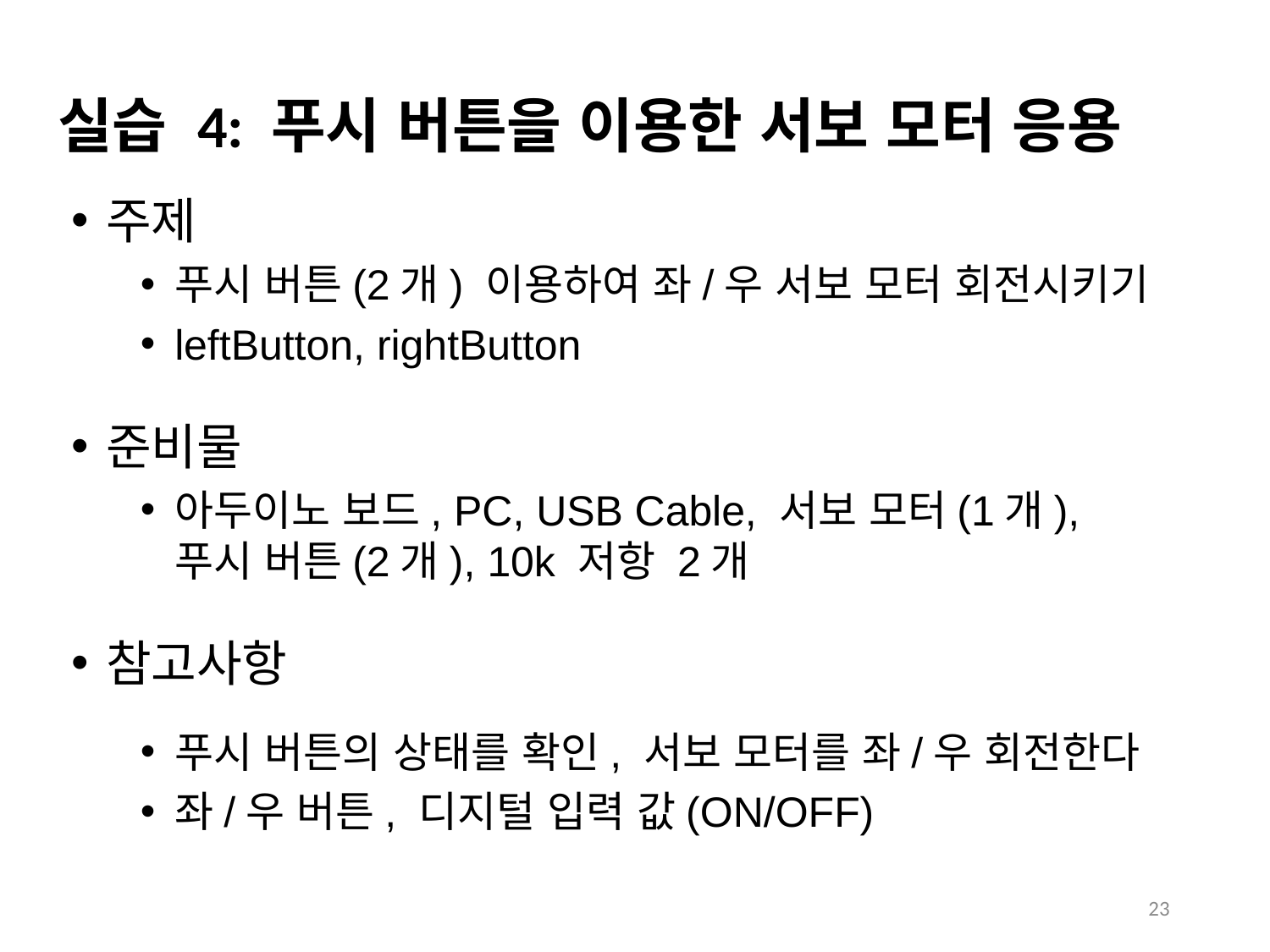

# 실습 4: 푸시 버튼을 이용한 서보 모터 응용
주제
푸시 버튼(2개) 이용하여 좌/우 서보 모터 회전시키기
leftButton, rightButton
준비물
아두이노 보드, PC, USB Cable, 서보 모터(1개), 푸시 버튼(2개), 10k 저항 2개
참고사항
푸시 버튼의 상태를 확인, 서보 모터를 좌/우 회전한다
좌/우 버튼, 디지털 입력 값(ON/OFF)

23